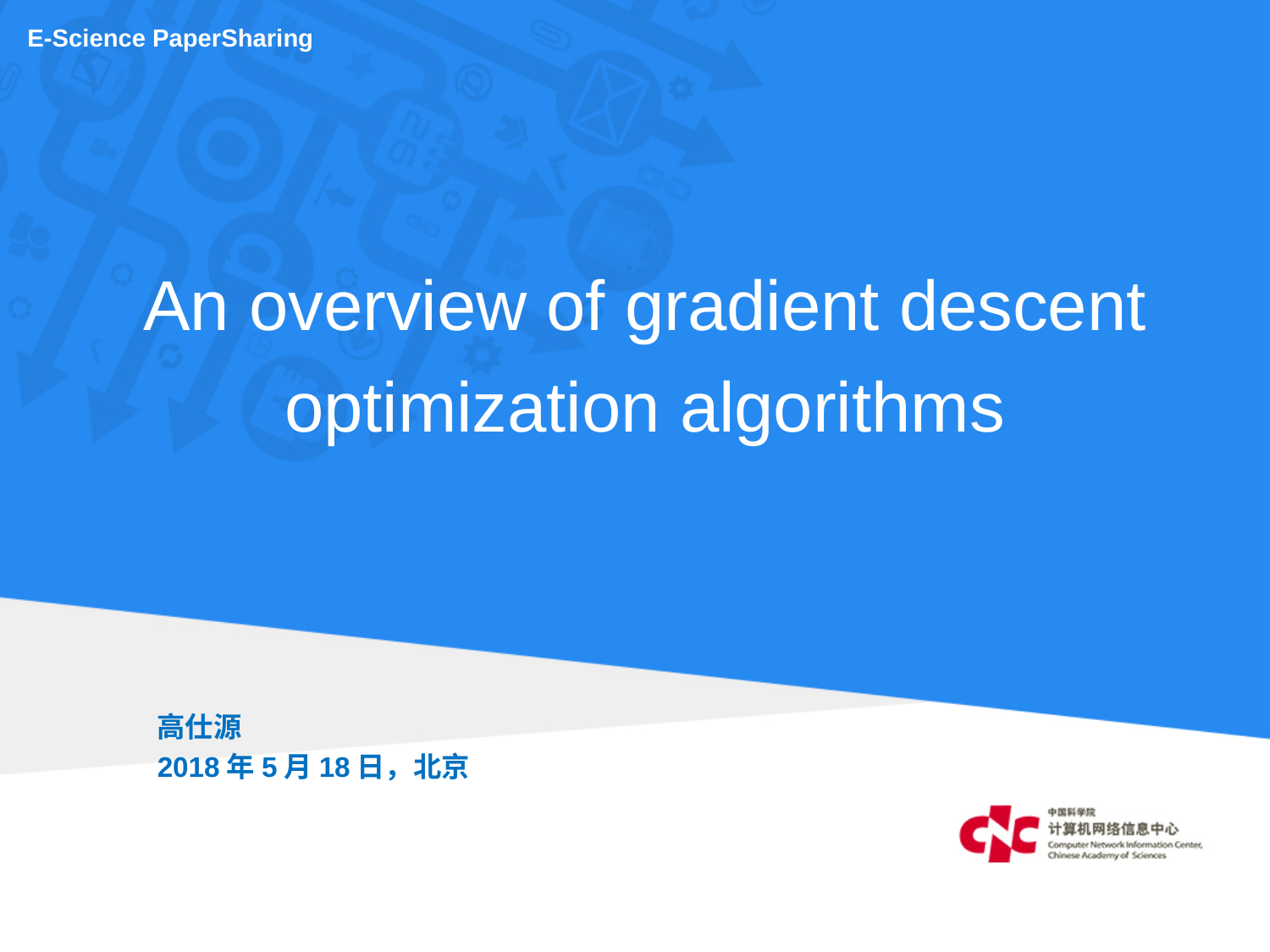

E-Science PaperSharing
An overview of gradient descent optimization algorithms
高仕源
2018年5月18日，北京